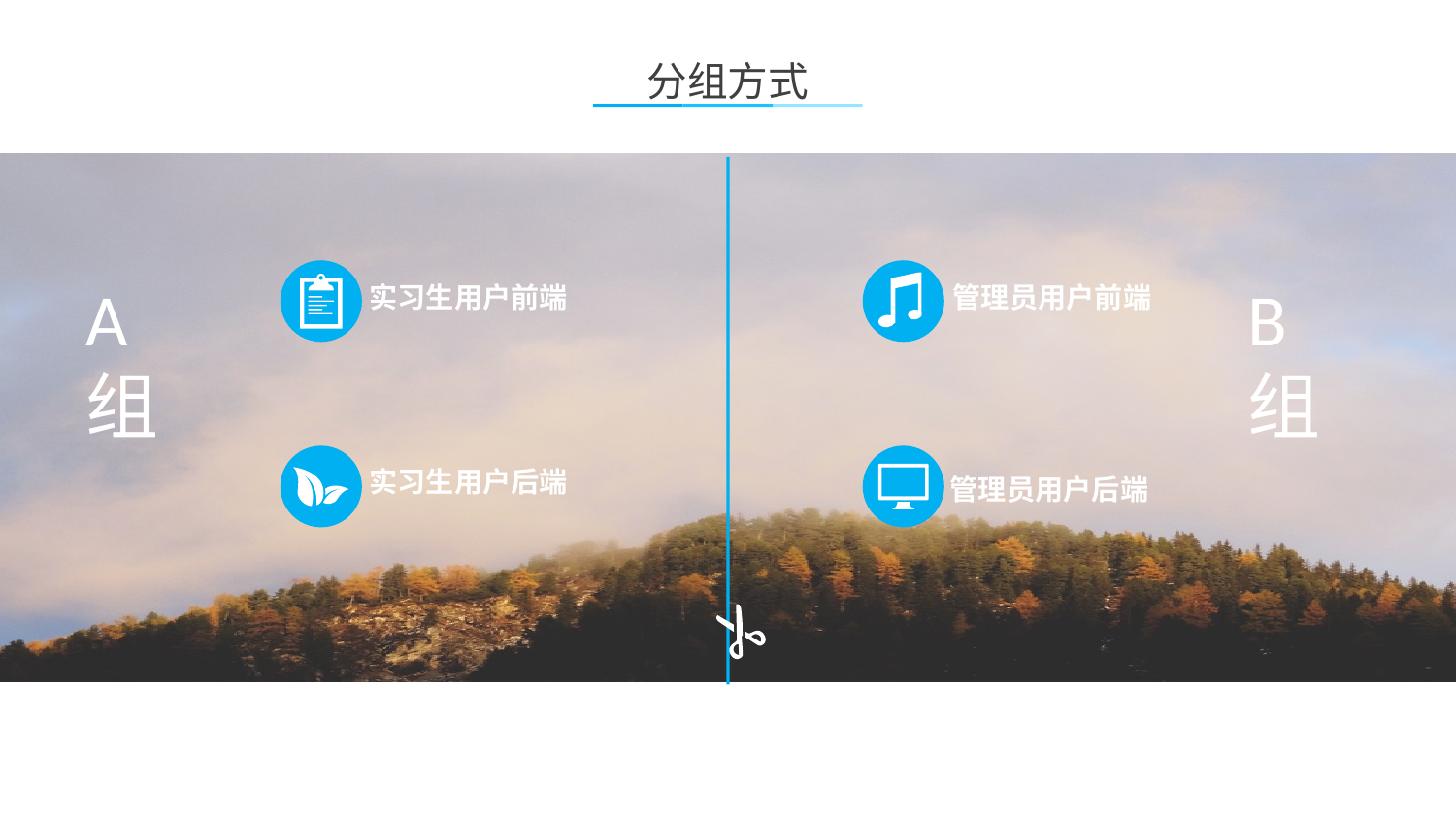

分组方式

A组
B组
实习生用户前端

管理员用户前端

实习生用户后端
管理员用户后端